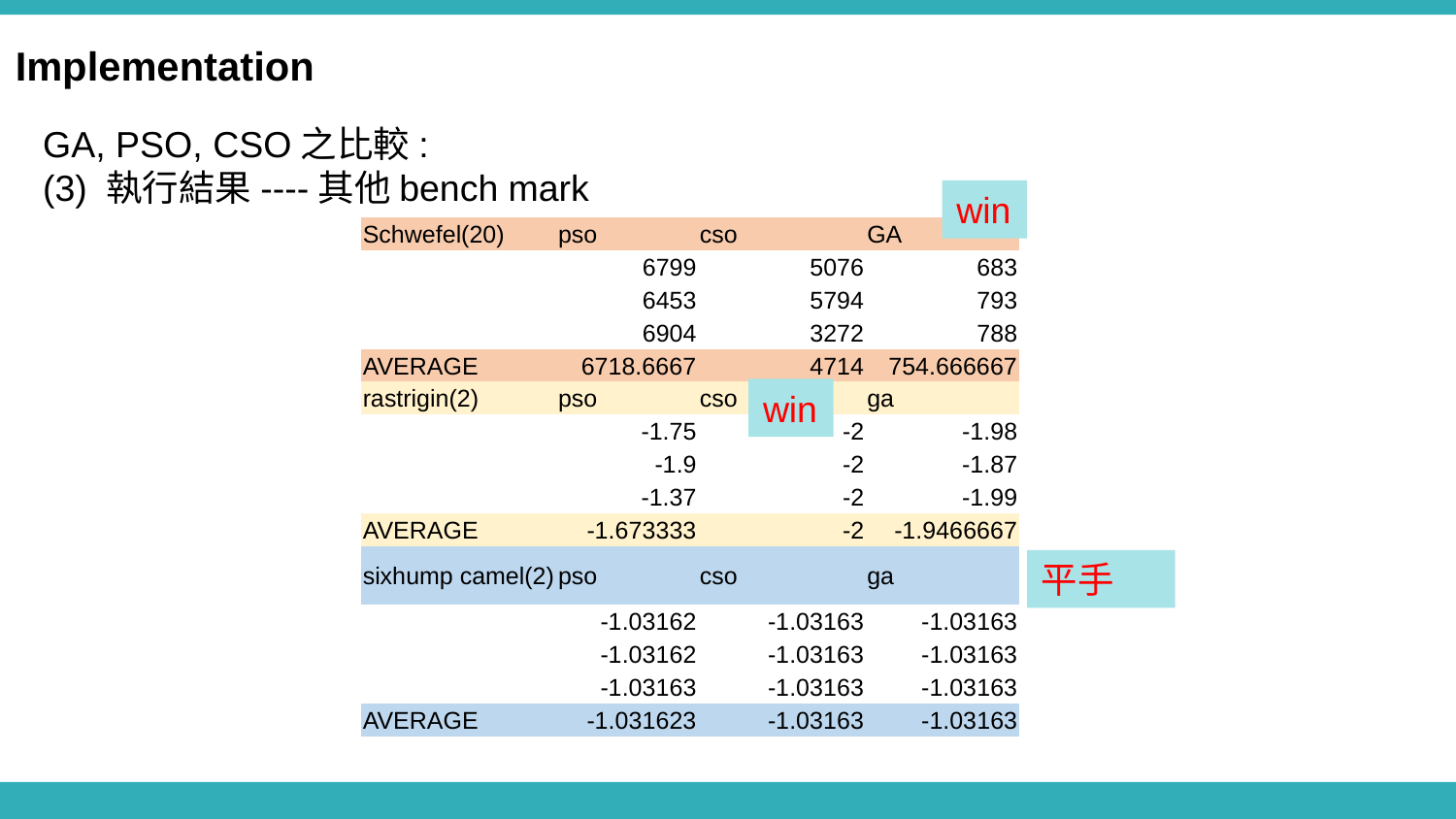

Implementation

GA, PSO, CSO之比較:
(3) 執行結果----其他bench mark

win
| Schwefel(20) | pso | cso | GA |
| --- | --- | --- | --- |
|  | 6799 | 5076 | 683 |
|  | 6453 | 5794 | 793 |
|  | 6904 | 3272 | 788 |
| AVERAGE | 6718.6667 | 4714 | 754.666667 |
| rastrigin(2) | pso | cso | ga |
|  | -1.75 | -2 | -1.98 |
|  | -1.9 | -2 | -1.87 |
|  | -1.37 | -2 | -1.99 |
| AVERAGE | -1.673333 | -2 | -1.9466667 |
| sixhump camel(2) | pso | cso | ga |
|  | -1.03162 | -1.03163 | -1.03163 |
|  | -1.03162 | -1.03163 | -1.03163 |
|  | -1.03163 | -1.03163 | -1.03163 |
| AVERAGE | -1.031623 | -1.03163 | -1.03163 |
win
平手